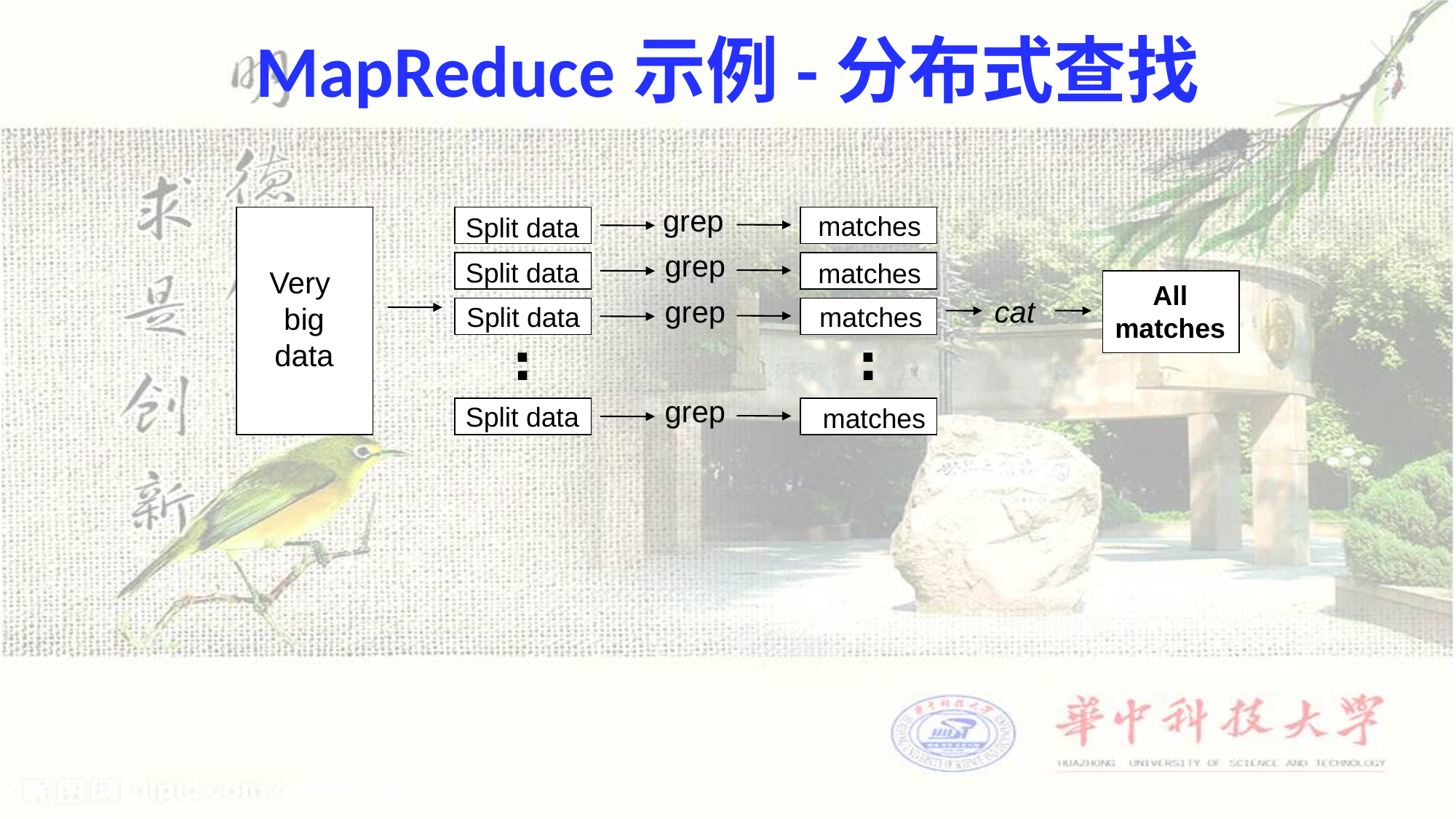

# MapReduce示例-分布式查找
grep
matches

grep
matches

grep
matches

grep
matches

Split data

Split data

Split data

Split data

Very
big
data

All
matches
cat